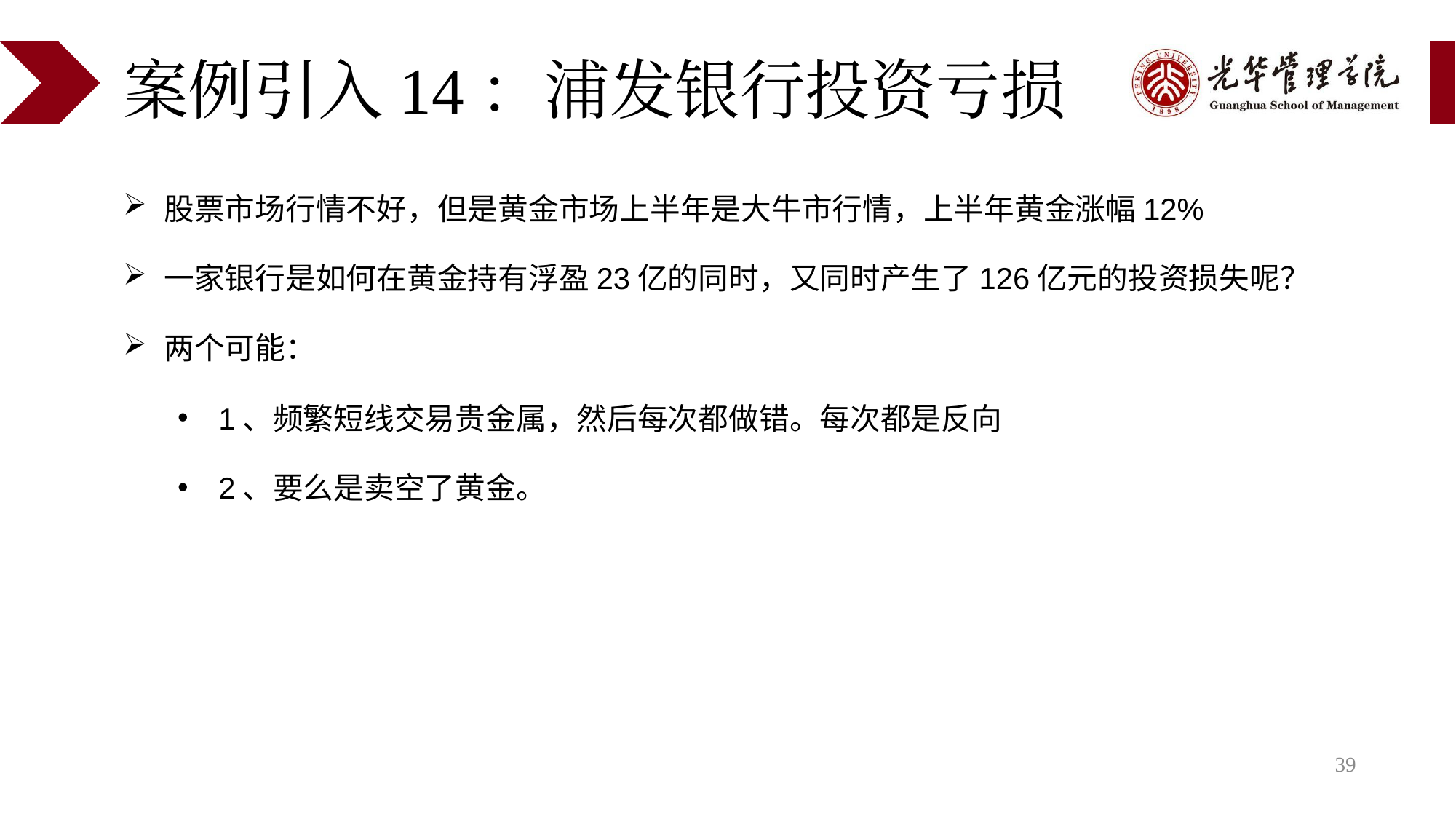

# 案例引入14：浦发银行投资亏损
股票市场行情不好，但是黄金市场上半年是大牛市行情，上半年黄金涨幅12%
一家银行是如何在黄金持有浮盈23亿的同时，又同时产生了126亿元的投资损失呢？
两个可能：
1、频繁短线交易贵金属，然后每次都做错。每次都是反向
2、要么是卖空了黄金。

39